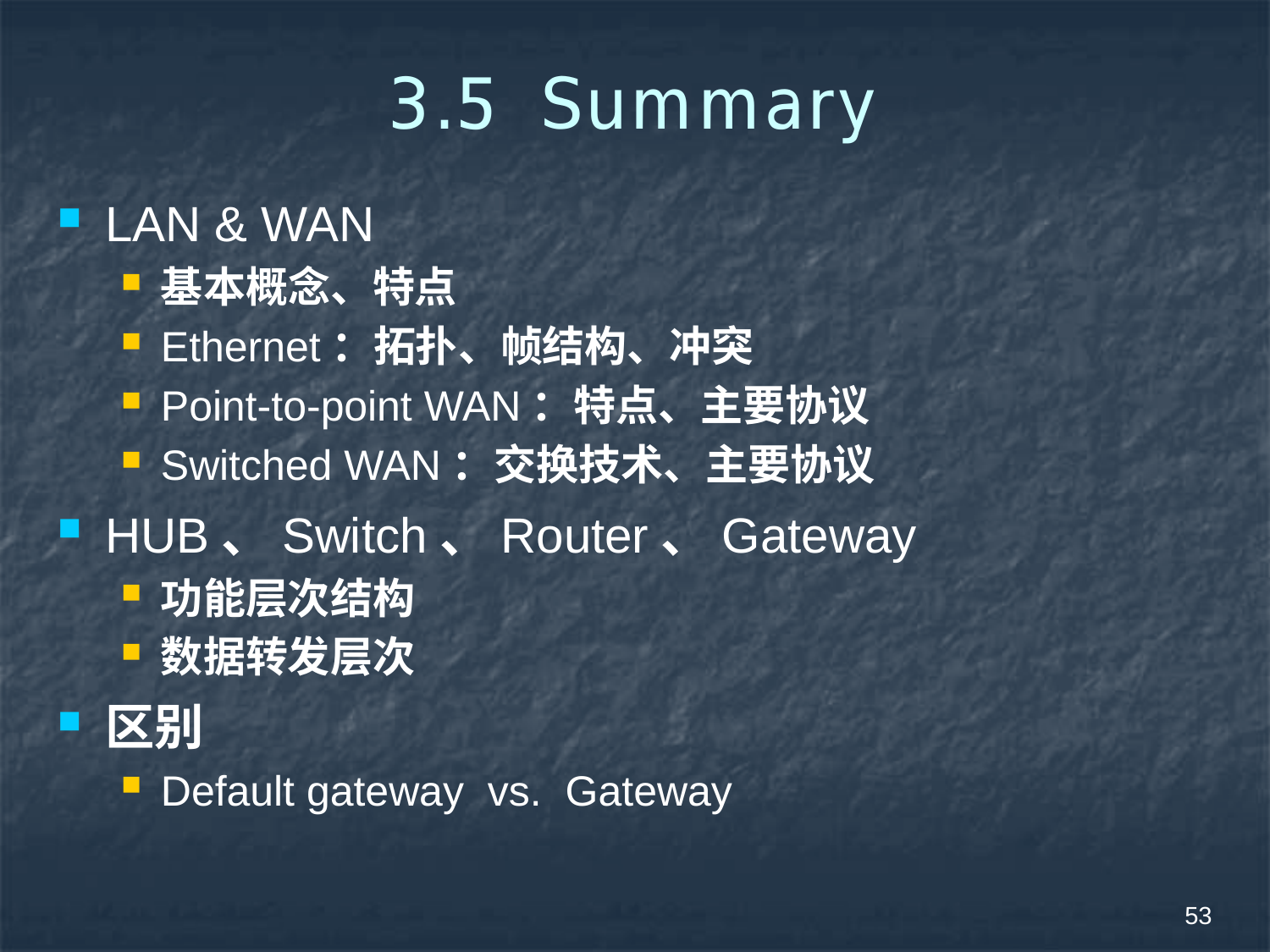

# 3.5  Summary
LAN & WAN
基本概念、特点
Ethernet：拓扑、帧结构、冲突
Point-to-point WAN：特点、主要协议
Switched WAN：交换技术、主要协议
HUB、Switch、Router、Gateway
功能层次结构
数据转发层次
区别
Default gateway  vs.  Gateway
53